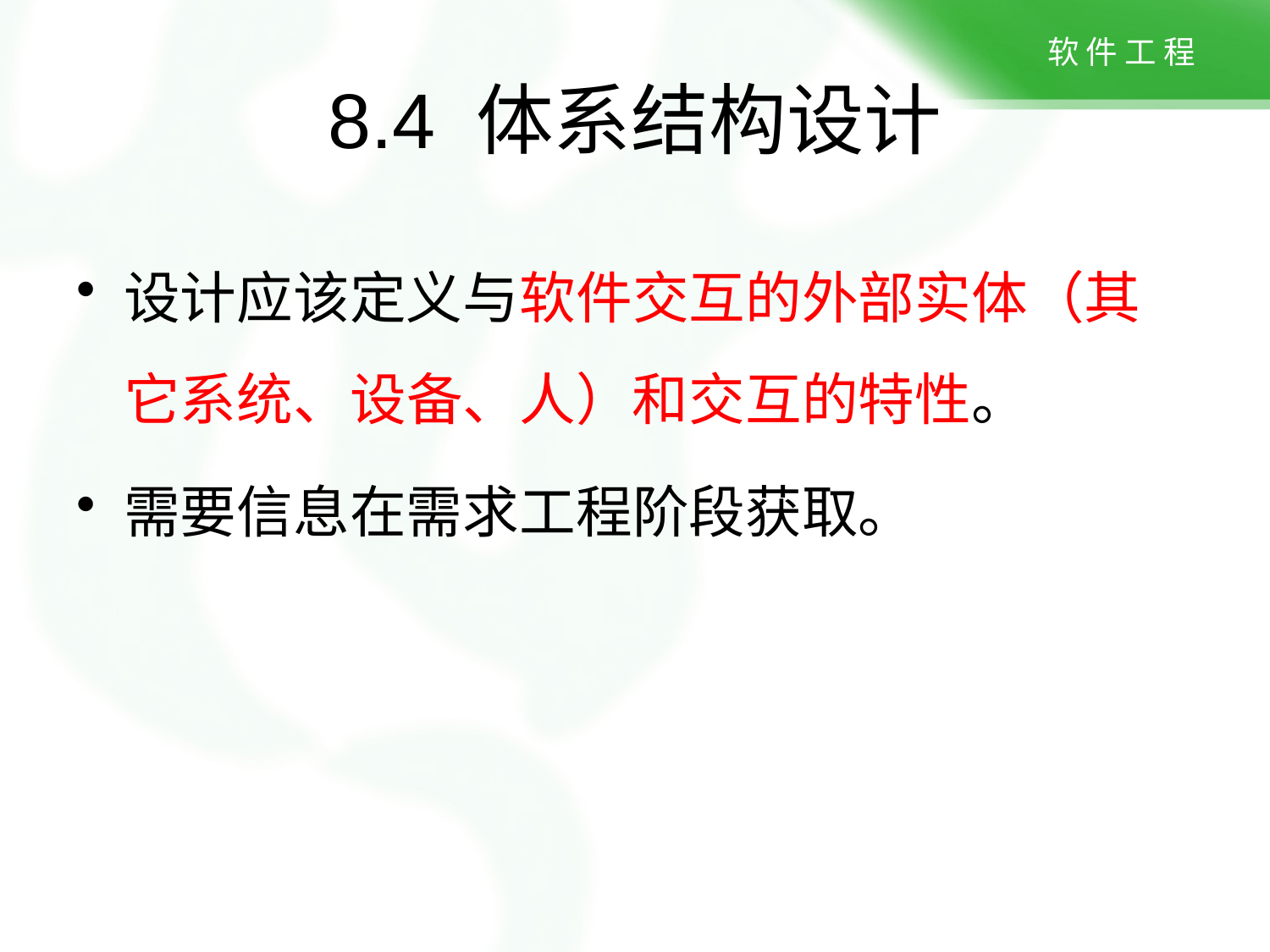

8.4 体系结构设计
设计应该定义与软件交互的外部实体（其它系统、设备、人）和交互的特性。
需要信息在需求工程阶段获取。